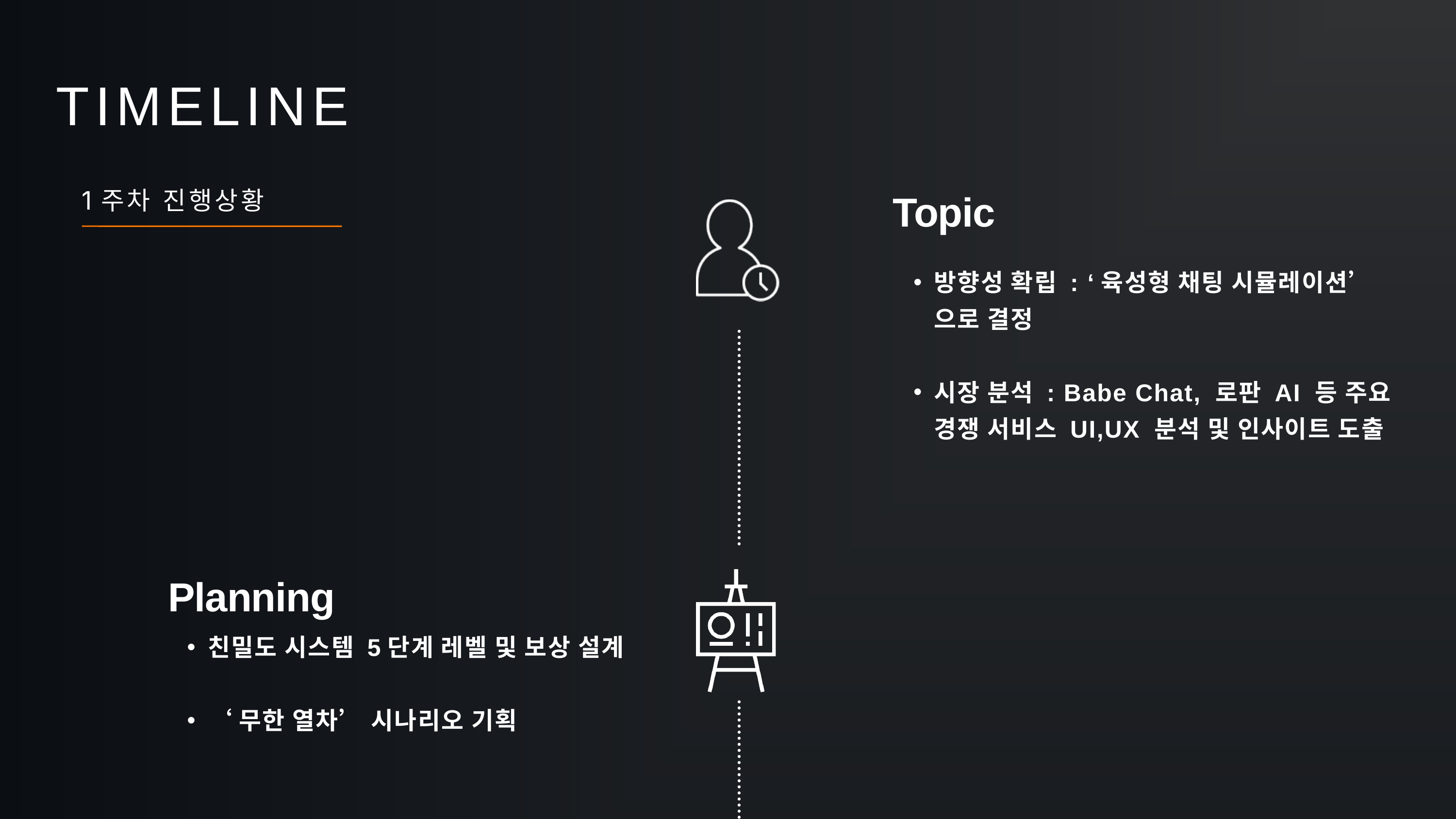

TIMELINE
Topic
1주차 진행상황

방향성 확립 : ‘육성형 채팅 시뮬레이션’으로 결정

시장 분석 : Babe Chat, 로판 AI 등 주요 경쟁 서비스 UI,UX 분석 및 인사이트 도출

Planning

친밀도 시스템 5단계 레벨 및 보상 설계

‘무한 열차’ 시나리오 기획